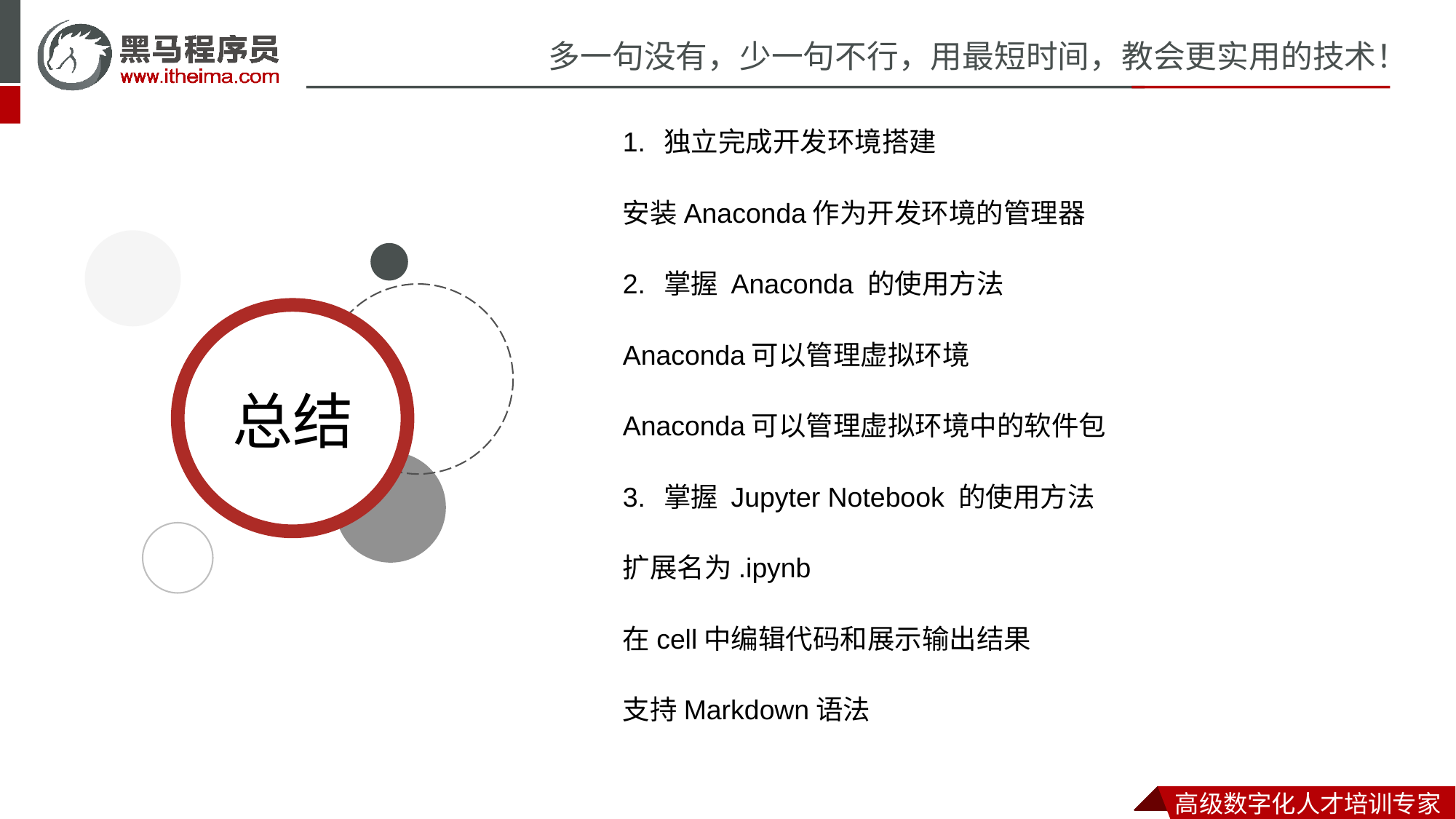

独立完成开发环境搭建
安装Anaconda作为开发环境的管理器
掌握 Anaconda 的使用方法
Anaconda可以管理虚拟环境
Anaconda可以管理虚拟环境中的软件包
掌握 Jupyter Notebook 的使用方法
扩展名为.ipynb
在cell中编辑代码和展示输出结果
支持Markdown语法